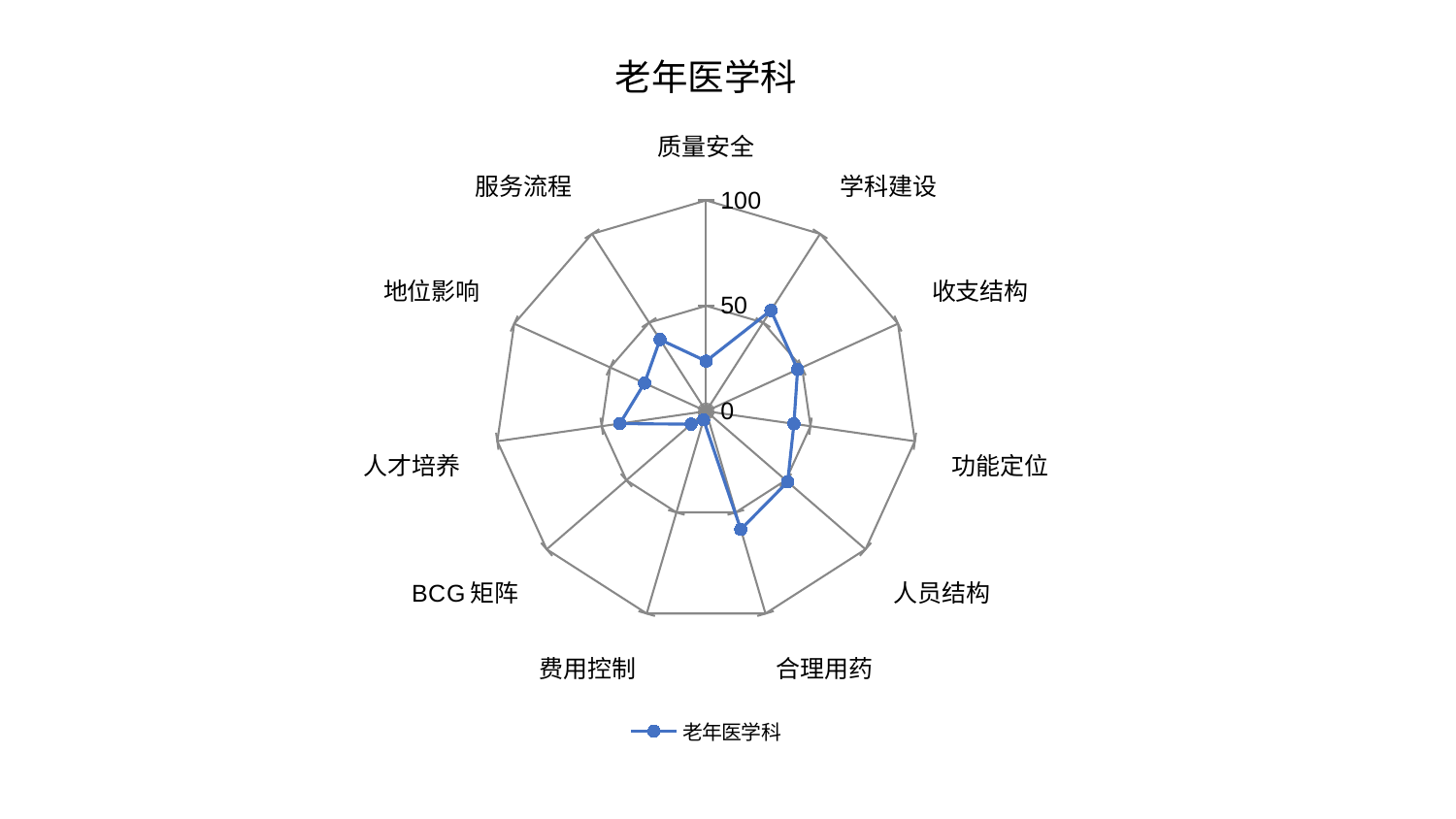

### Chart: 老年医学科

| Category | 老年医学科 |
|---|---|
| 质量安全 | 23.770352423381915 |
| 学科建设 | 56.86191611924647 |
| 收支结构 | 47.70661718899994 |
| 功能定位 | 42.08596413220937 |
| 人员结构 | 51.195971803373034 |
| 合理用药 | 58.407859573262435 |
| 费用控制 | 4.258404815864338 |
| BCG矩阵 | 9.398632375111132 |
| 人才培养 | 41.32315203787832 |
| 地位影响 | 32.0863327020332 |
| 服务流程 | 40.422516199617206 |
145